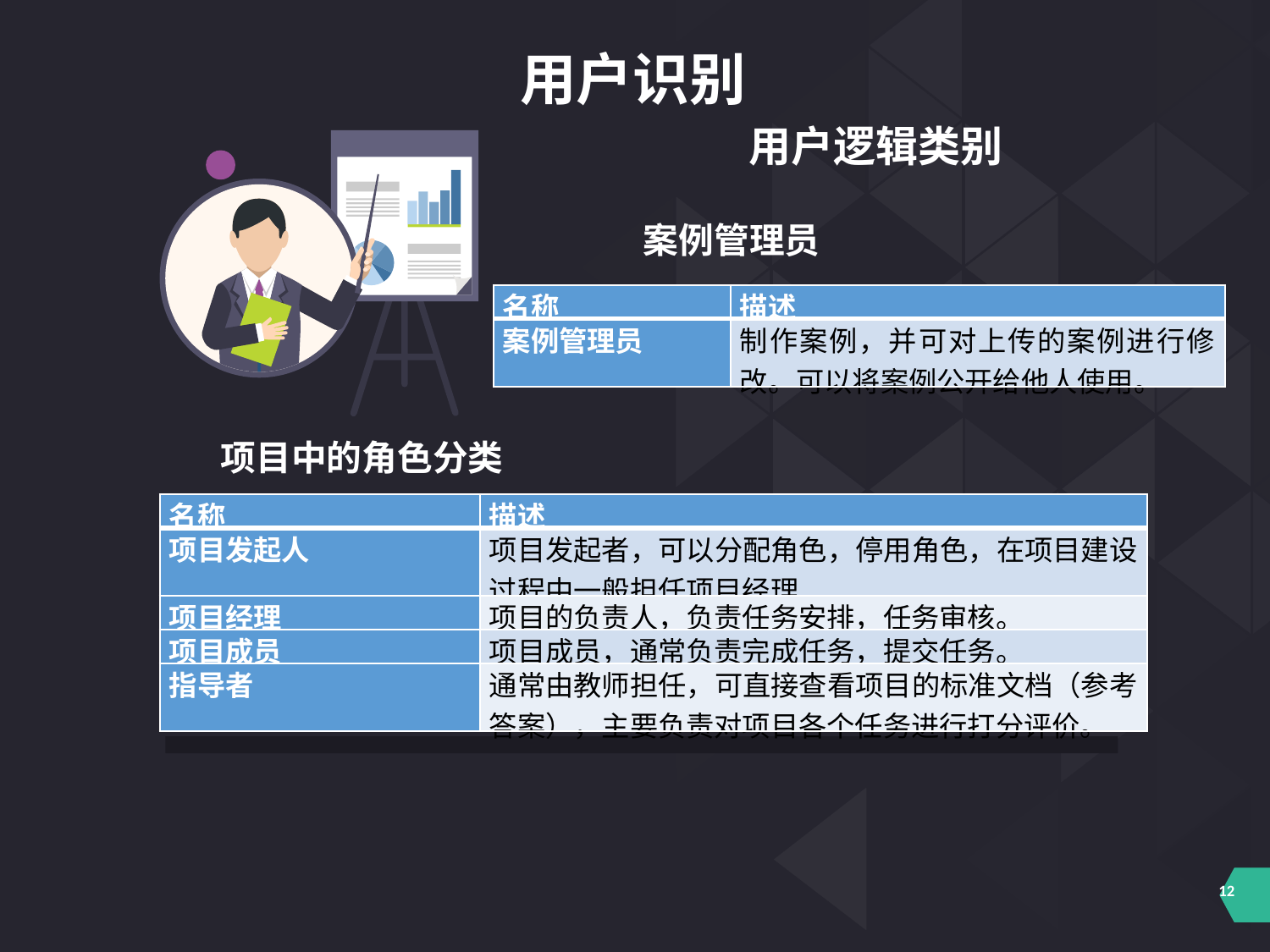

用户识别
用户逻辑类别

案例管理员
| 名称 | 描述 |
| --- | --- |
| 案例管理员 | 制作案例，并可对上传的案例进行修改。可以将案例公开给他人使用。 |
项目中的角色分类
| 名称 | 描述 |
| --- | --- |
| 项目发起人 | 项目发起者，可以分配角色，停用角色，在项目建设过程中一般担任项目经理 |
| 项目经理 | 项目的负责人，负责任务安排，任务审核。 |
| 项目成员 | 项目成员，通常负责完成任务，提交任务。 |
| 指导者 | 通常由教师担任，可直接查看项目的标准文档（参考答案），主要负责对项目各个任务进行打分评价。 |